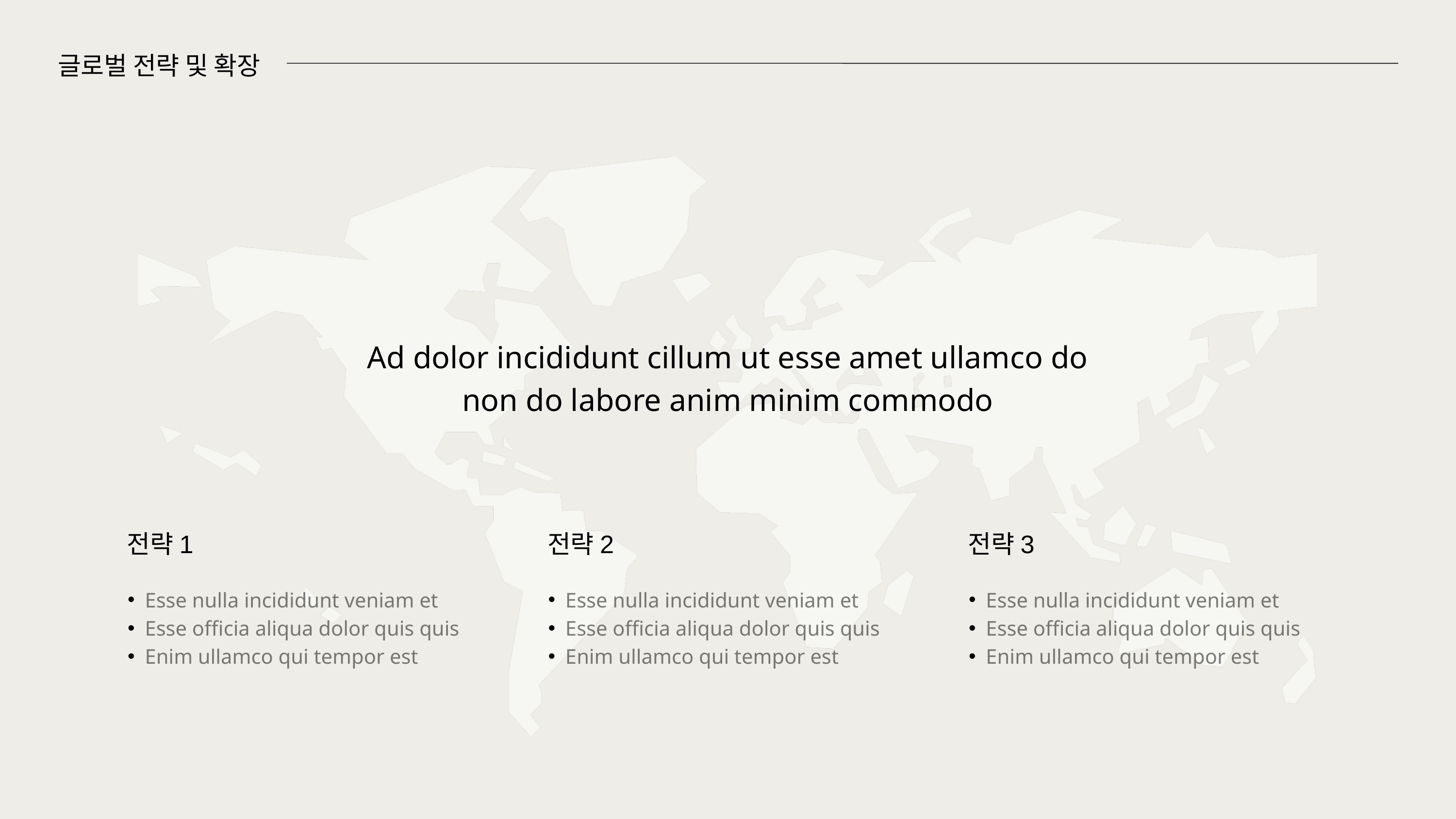

글로벌 전략 및 확장

Ad dolor incididunt cillum ut esse amet ullamco do non do labore anim minim commodo
전략1
전략2
전략3
Esse nulla incididunt veniam et
Esse officia aliqua dolor quis quis
Enim ullamco qui tempor est
Esse nulla incididunt veniam et
Esse officia aliqua dolor quis quis
Enim ullamco qui tempor est
Esse nulla incididunt veniam et
Esse officia aliqua dolor quis quis
Enim ullamco qui tempor est